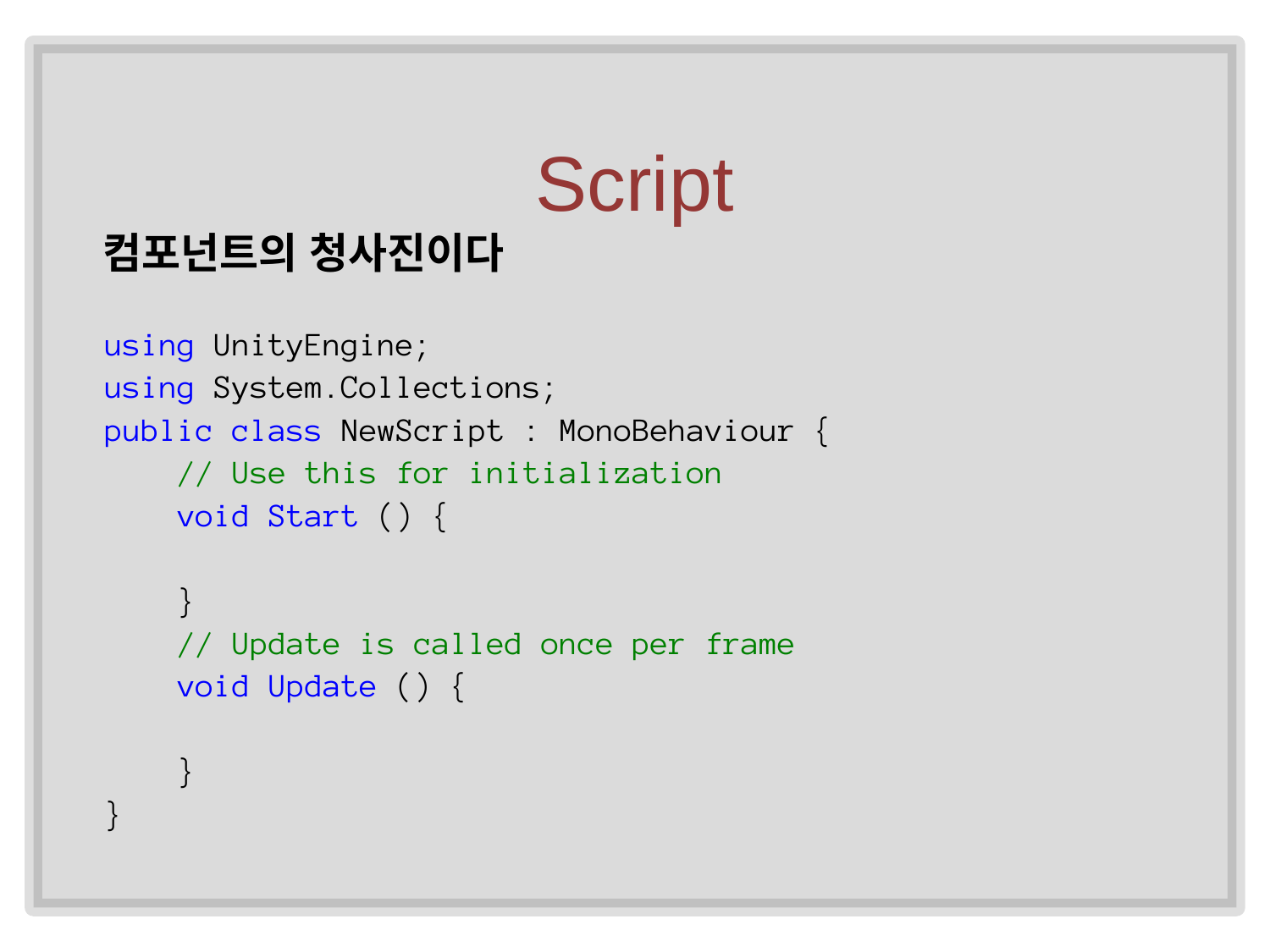

# Script
컴포넌트의 청사진이다
using UnityEngine;
using System.Collections;
public class NewScript : MonoBehaviour {
    // Use this for initialization
    void Start () {

    }
    // Update is called once per frame
    void Update () {

    }
}